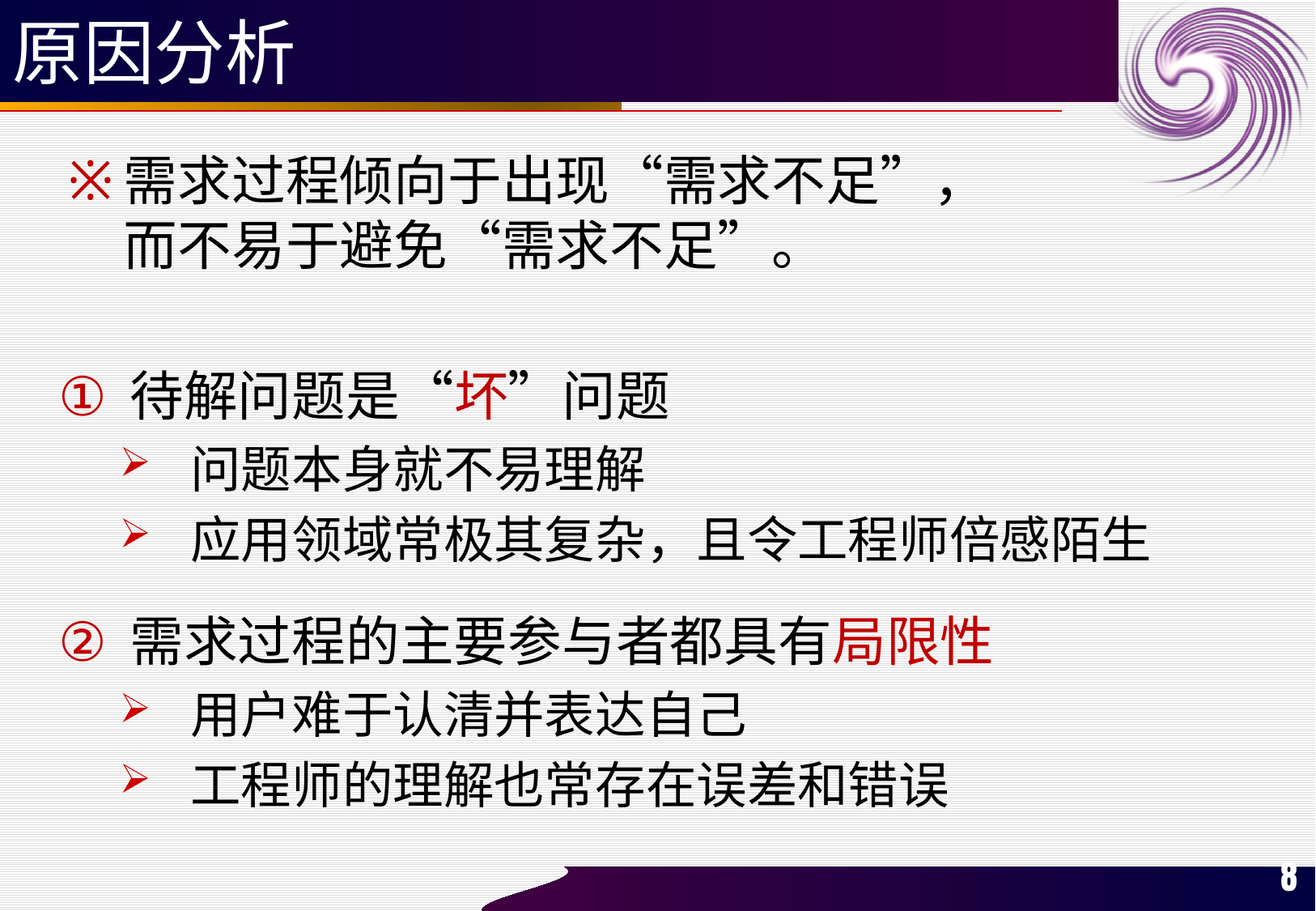

# 原因分析
需求过程倾向于出现“需求不足”，
而不易于避免“需求不足”。

待解问题是“坏”问题
问题本身就不易理解
应用领域常极其复杂，且令工程师倍感陌生

需求过程的主要参与者都具有局限性
用户难于认清并表达自己
工程师的理解也常存在误差和错误

8